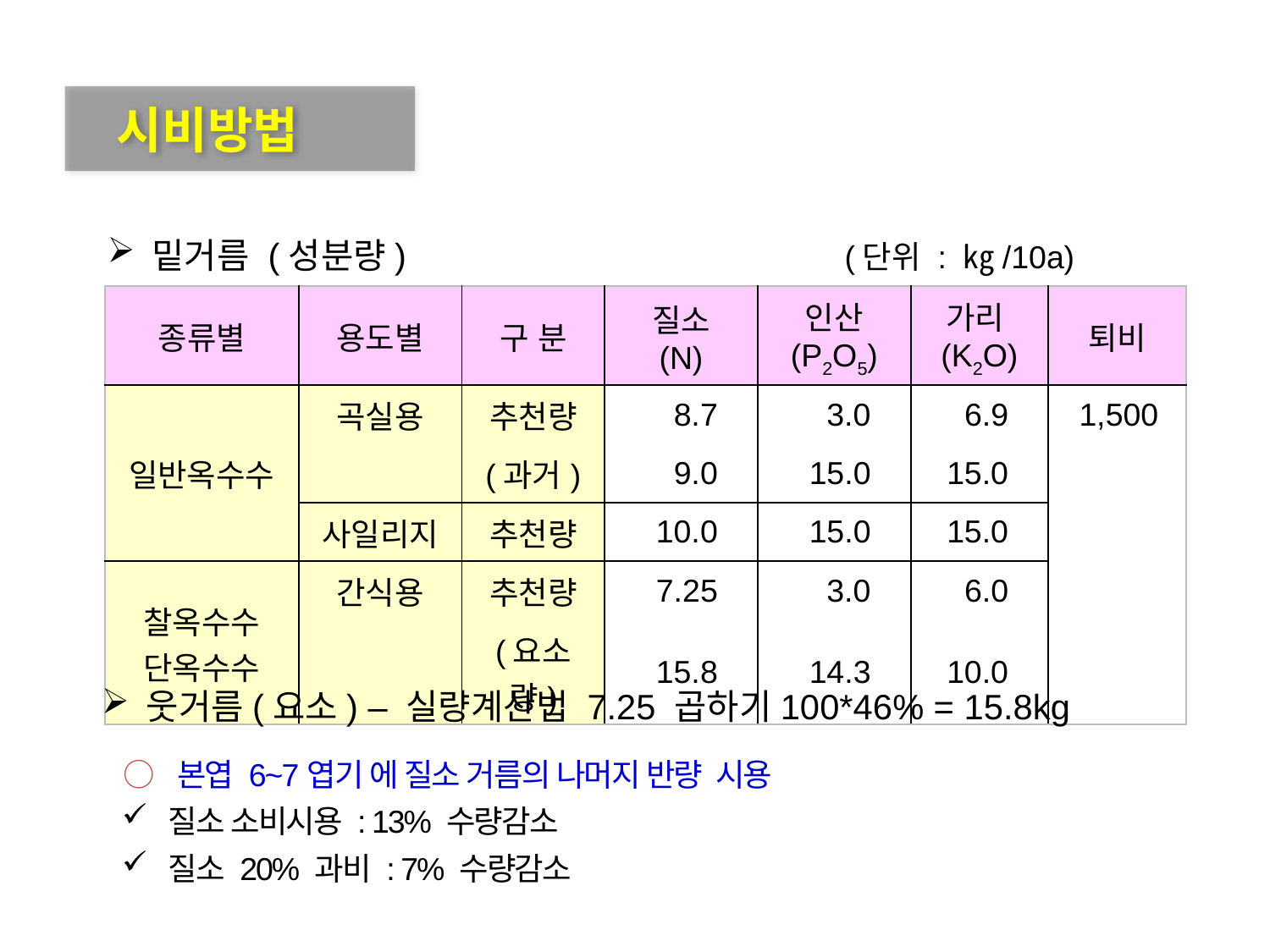

시비방법
 밑거름 (성분량)                                             (단위 : ㎏/10a)
| 종류별 | 용도별 | 구 분 | 질소 (N) | 인산 (P2O5) | 가리(K2O) | 퇴비 |
| --- | --- | --- | --- | --- | --- | --- |
| 일반옥수수 | 곡실용 | 추천량 | 8.7 | 3.0 | 6.9 | 1,500 |
|  |  | (과거) | 9.0 | 15.0 | 15.0 |  |
|  | 사일리지 | 추천량 | 10.0 | 15.0 | 15.0 |  |
| 찰옥수수 단옥수수 | 간식용 | 추천량 | 7.25 | 3.0 | 6.0 |  |
|  |  | (요소량) | 15.8 | 14.3 | 10.0 |  |
 웃거름(요소) – 실량계산법 7.25 곱하기100*46% = 15.8kg
   ○  본엽 6~7엽기 에 질소 거름의 나머지 반량  시용
 질소 소비시용 : 13% 수량감소
 질소 20% 과비 : 7% 수량감소